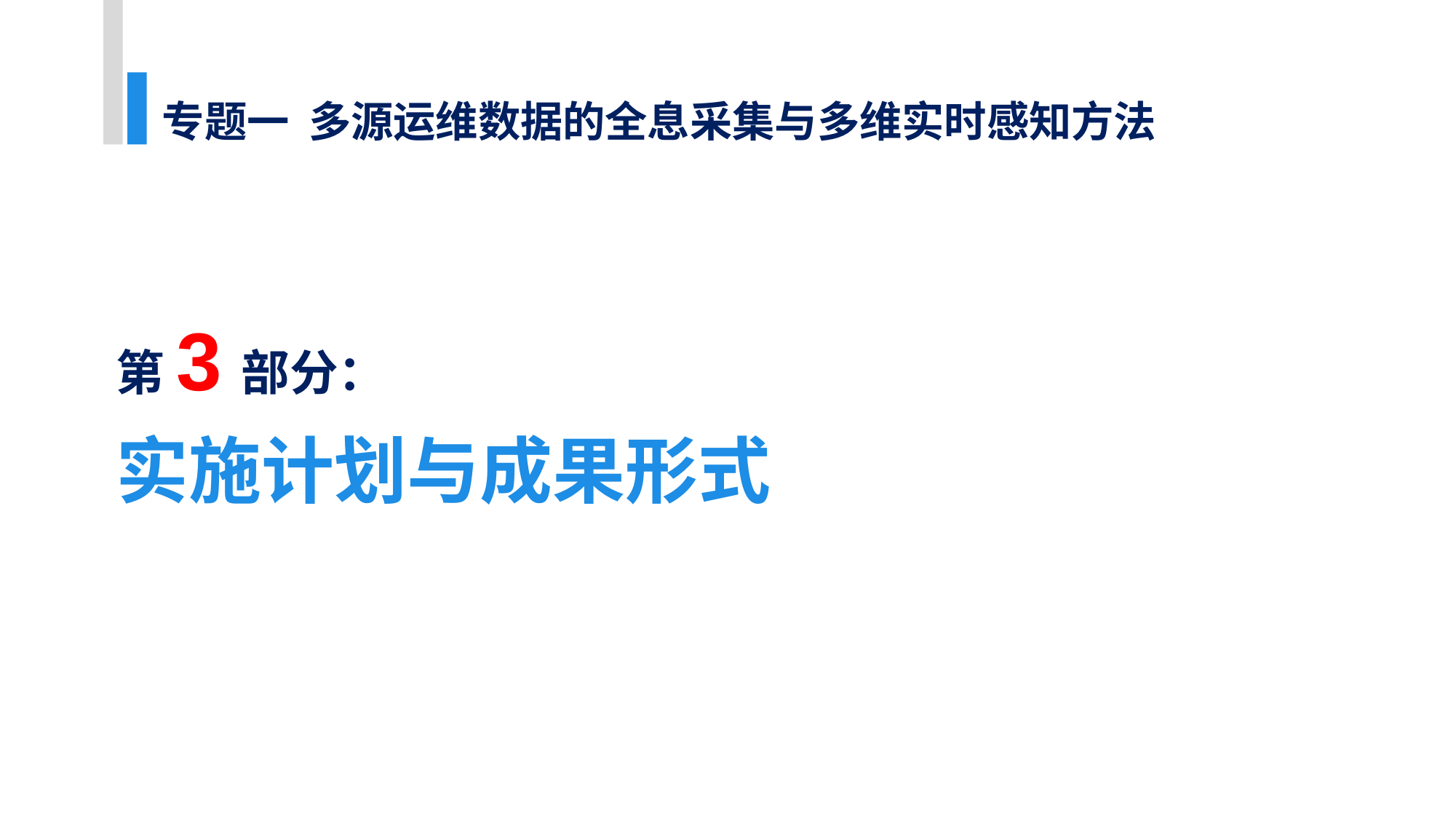

专题一  多源运维数据的全息采集与多维实时感知方法
第3部分：
实施计划与成果形式